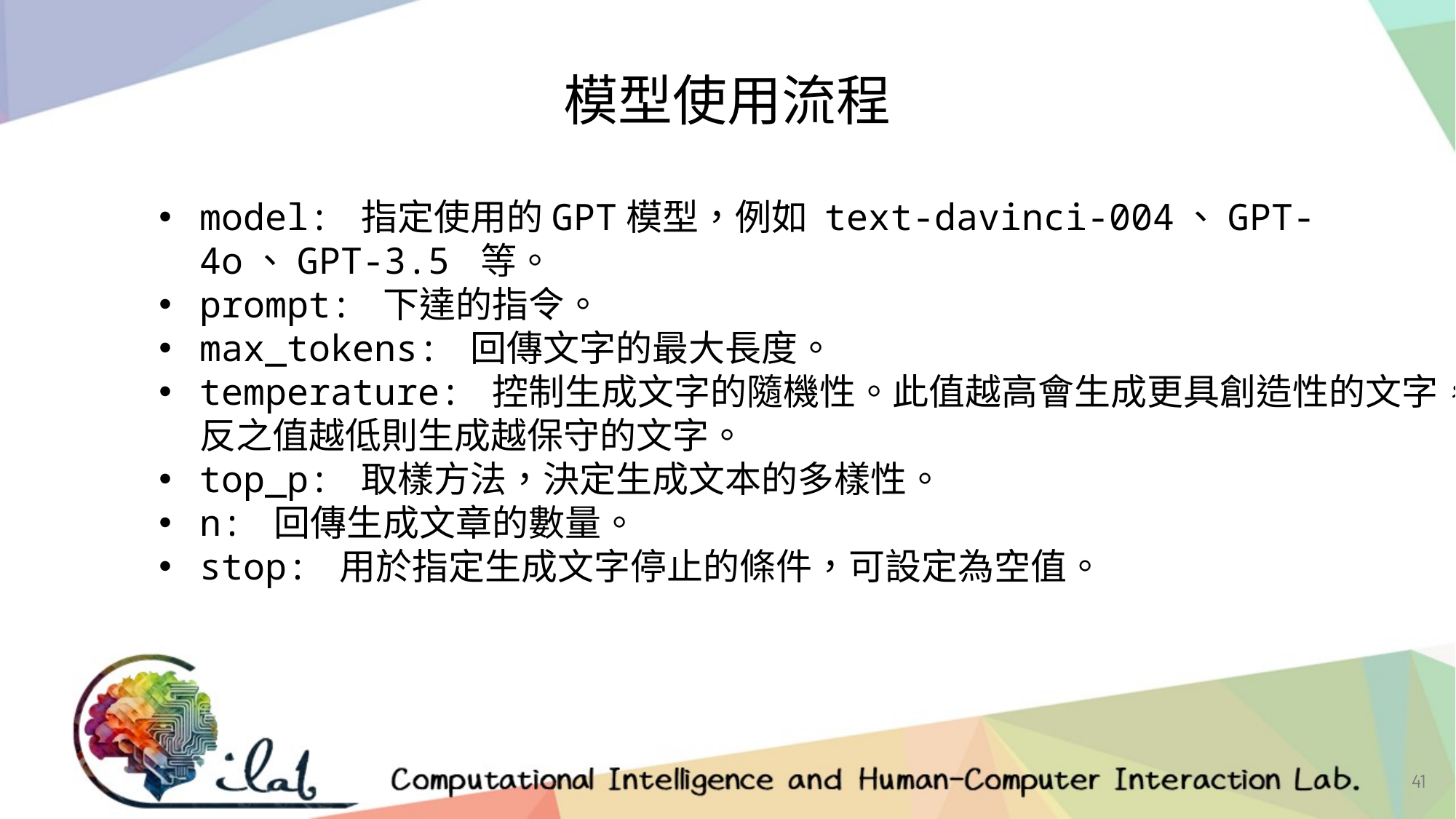

模型使用流程
model: 指定使用的GPT模型，例如 text-davinci-004、GPT-4o、GPT-3.5 等。
prompt: 下達的指令。
max_tokens: 回傳文字的最大長度。
temperature: 控制生成文字的隨機性。此值越高會生成更具創造性的文字，反之值越低則生成越保守的文字。
top_p: 取樣方法，決定生成文本的多樣性。
n: 回傳生成文章的數量。
stop: 用於指定生成文字停止的條件，可設定為空值。
41